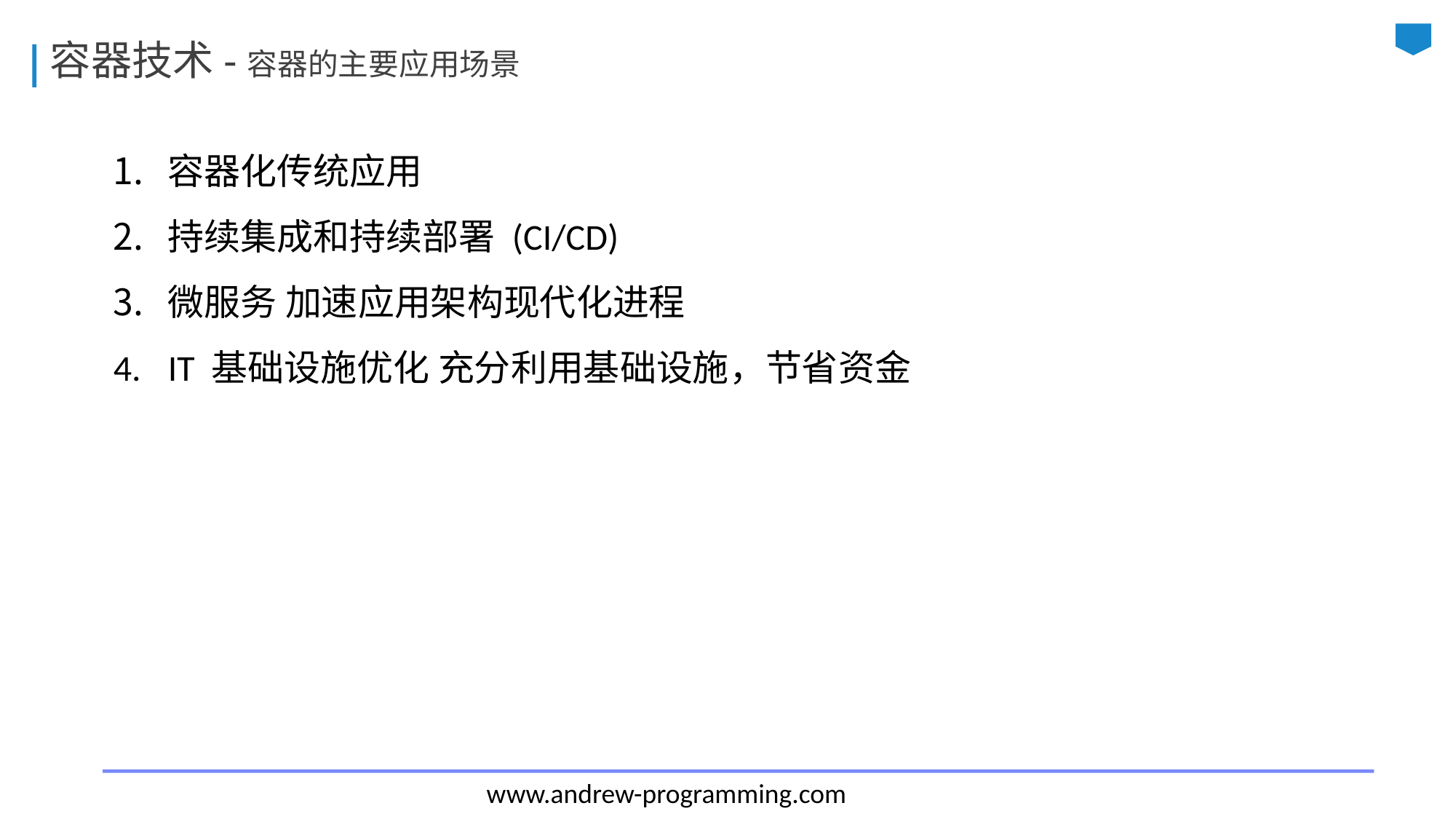

# 容器技术-容器的主要应用场景
容器化传统应用
持续集成和持续部署 (CI/CD)
微服务 加速应用架构现代化进程
IT 基础设施优化 充分利用基础设施，节省资金
www.andrew-programming.com